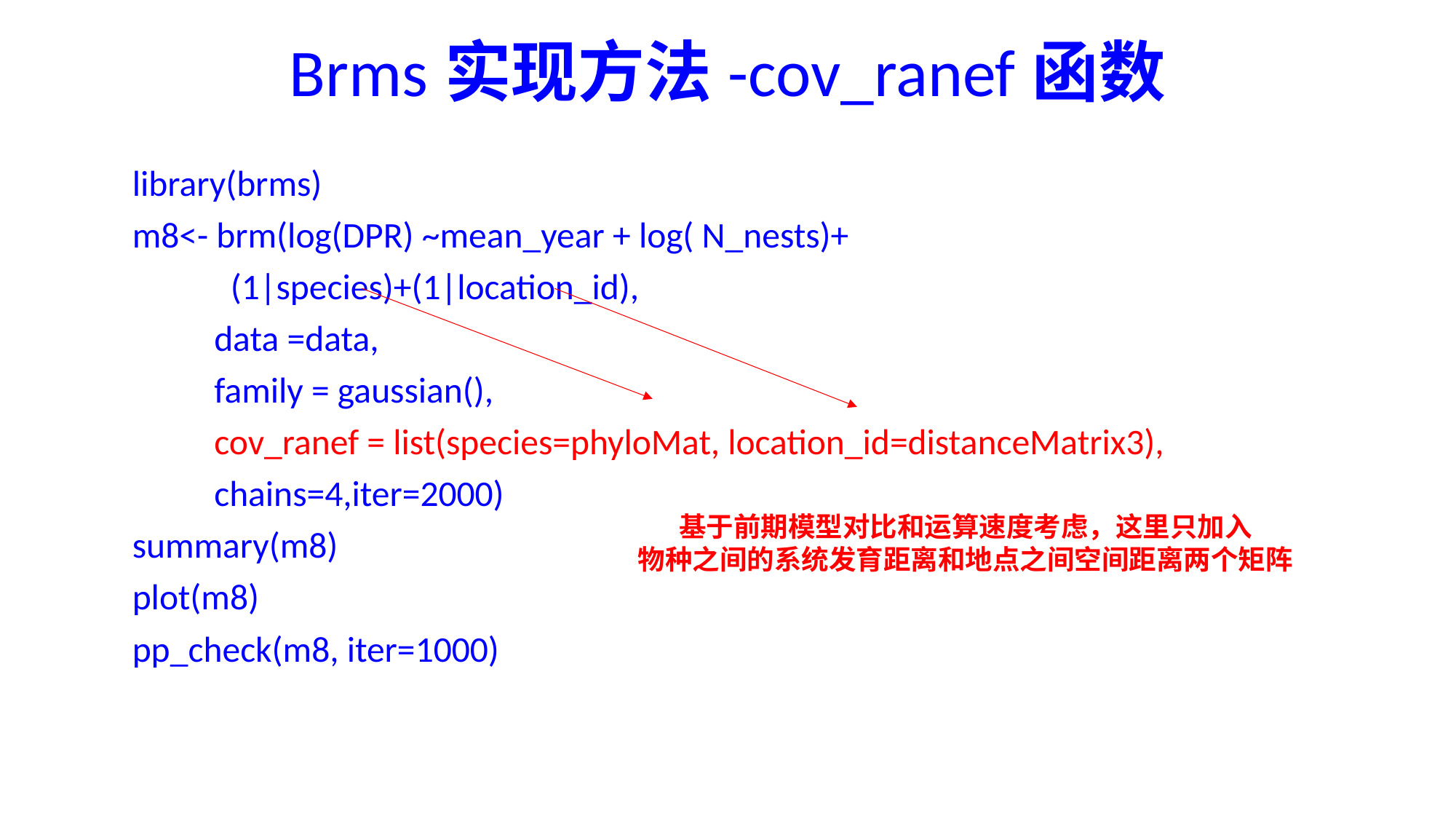

# Brms实现方法-cov_ranef函数
library(brms)
m8<- brm(log(DPR) ~mean_year + log( N_nests)+
            (1|species)+(1|location_id),
          data =data,
          family = gaussian(),
          cov_ranef = list(species=phyloMat, location_id=distanceMatrix3),
          chains=4,iter=2000)
summary(m8)
plot(m8)
pp_check(m8, iter=1000)
基于前期模型对比和运算速度考虑，这里只加入
物种之间的系统发育距离和地点之间空间距离两个矩阵